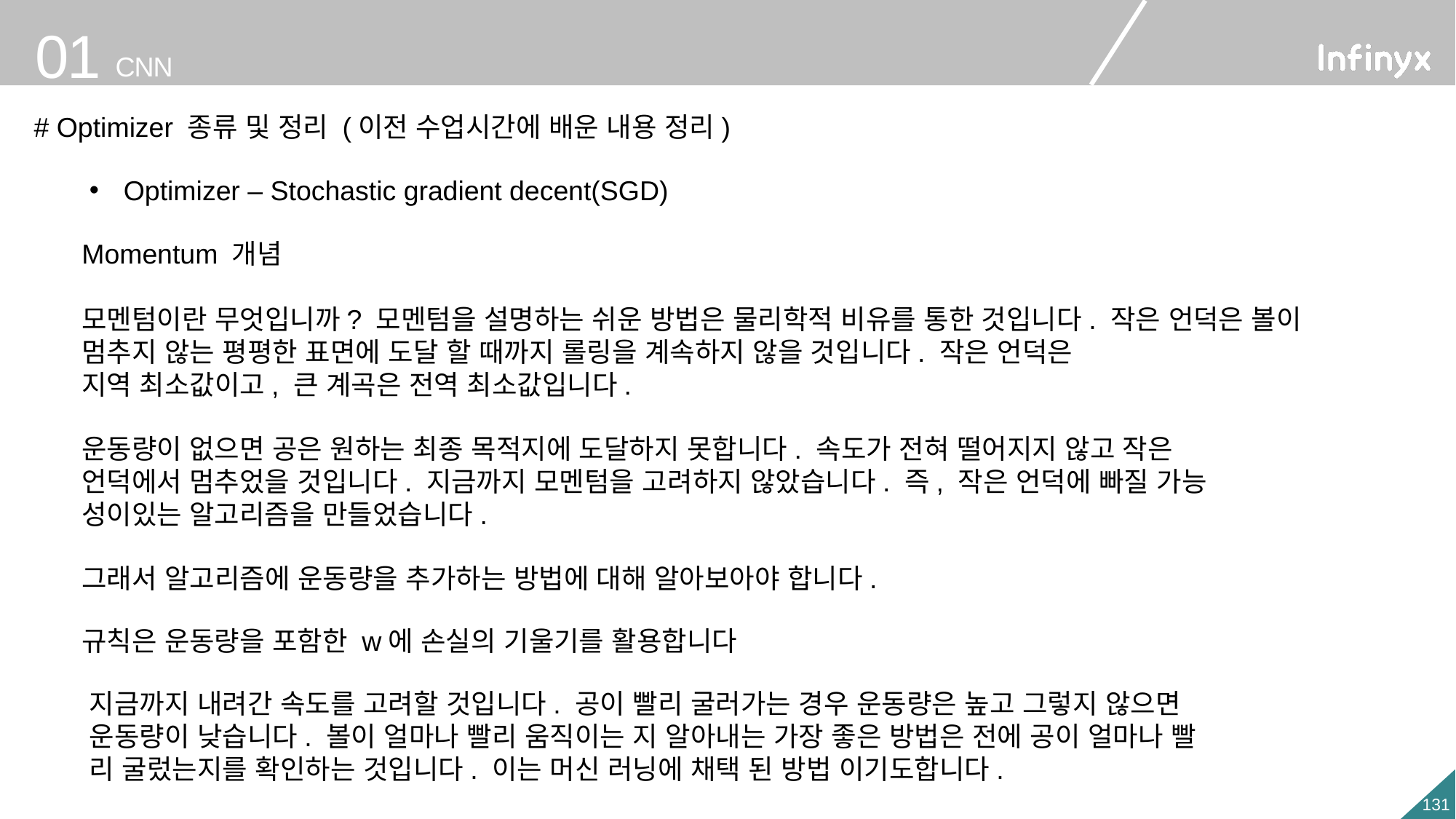

# Optimizer 종류 및 정리 (이전 수업시간에 배운 내용 정리)
Optimizer – Stochastic gradient decent(SGD)
Momentum 개념

모멘텀이란 무엇입니까? 모멘텀을 설명하는 쉬운 방법은 물리학적 비유를 통한 것입니다. 작은 언덕은 볼이 멈추지 않는 평평한 표면에 도달 할 때까지 롤링을 계속하지 않을 것입니다. 작은 언덕은
지역 최소값이고, 큰 계곡은 전역 최소값입니다.
운동량이 없으면 공은 원하는 최종 목적지에 도달하지 못합니다. 속도가 전혀 떨어지지 않고 작은
언덕에서 멈추었을 것입니다. 지금까지 모멘텀을 고려하지 않았습니다. 즉, 작은 언덕에 빠질 가능
성이있는 알고리즘을 만들었습니다.
그래서 알고리즘에 운동량을 추가하는 방법에 대해 알아보아야 합니다.
규칙은 운동량을 포함한 w에 손실의 기울기를 활용합니다
지금까지 내려간 속도를 고려할 것입니다. 공이 빨리 굴러가는 경우 운동량은 높고 그렇지 않으면
운동량이 낮습니다. 볼이 얼마나 빨리 움직이는 지 알아내는 가장 좋은 방법은 전에 공이 얼마나 빨
리 굴렀는지를 확인하는 것입니다. 이는 머신 러닝에 채택 된 방법 이기도합니다.